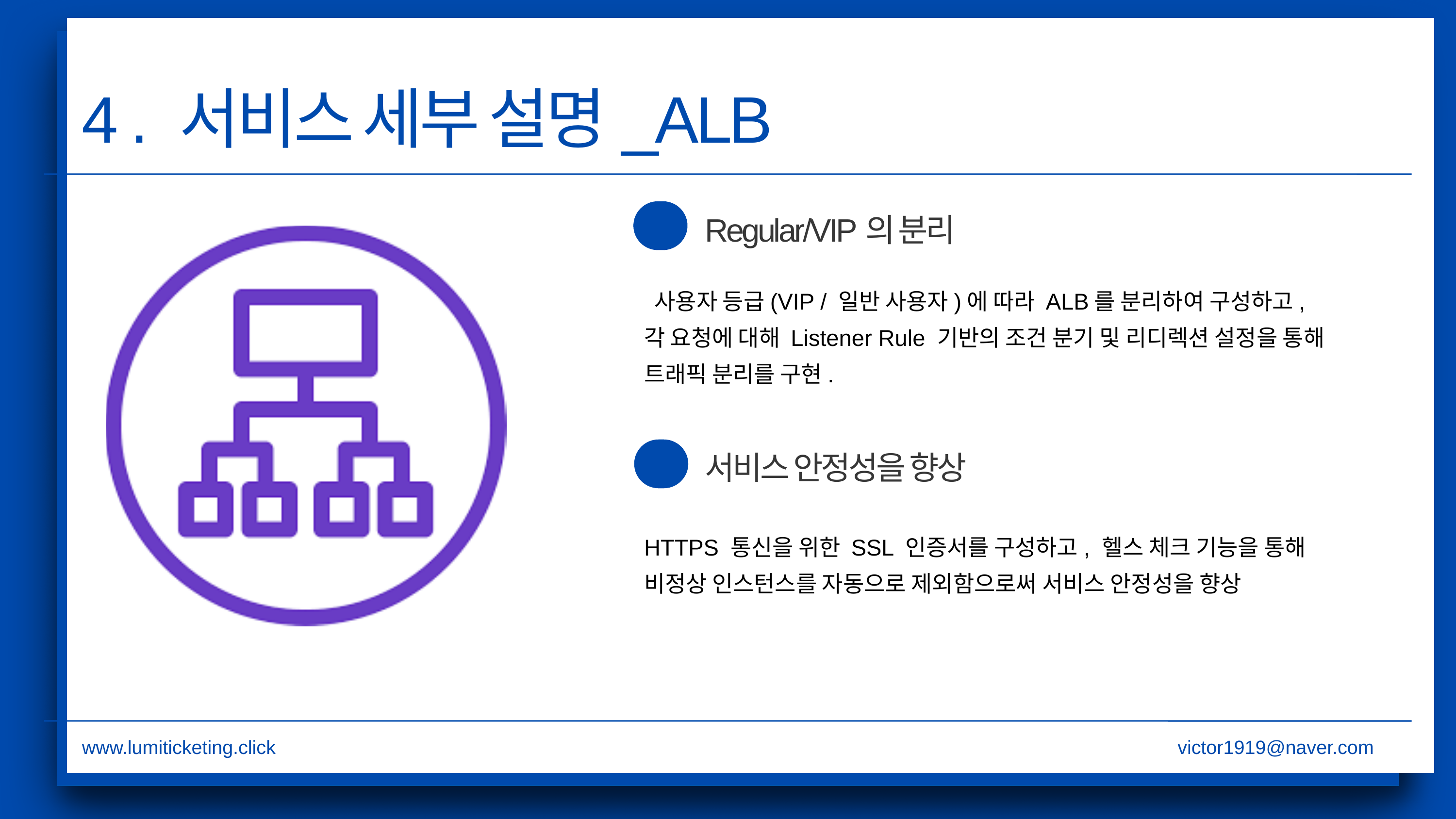

4 . 서비스 세부 설명_ALB

Regular/VIP의 분리

 사용자 등급(VIP / 일반 사용자)에 따라 ALB를 분리하여 구성하고,
각 요청에 대해 Listener Rule 기반의 조건 분기 및 리디렉션 설정을 통해
트래픽 분리를 구현.

서비스 안정성을 향상
HTTPS 통신을 위한 SSL 인증서를 구성하고, 헬스 체크 기능을 통해
비정상 인스턴스를 자동으로 제외함으로써 서비스 안정성을 향상

www.lumiticketing.click
victor1919@naver.com